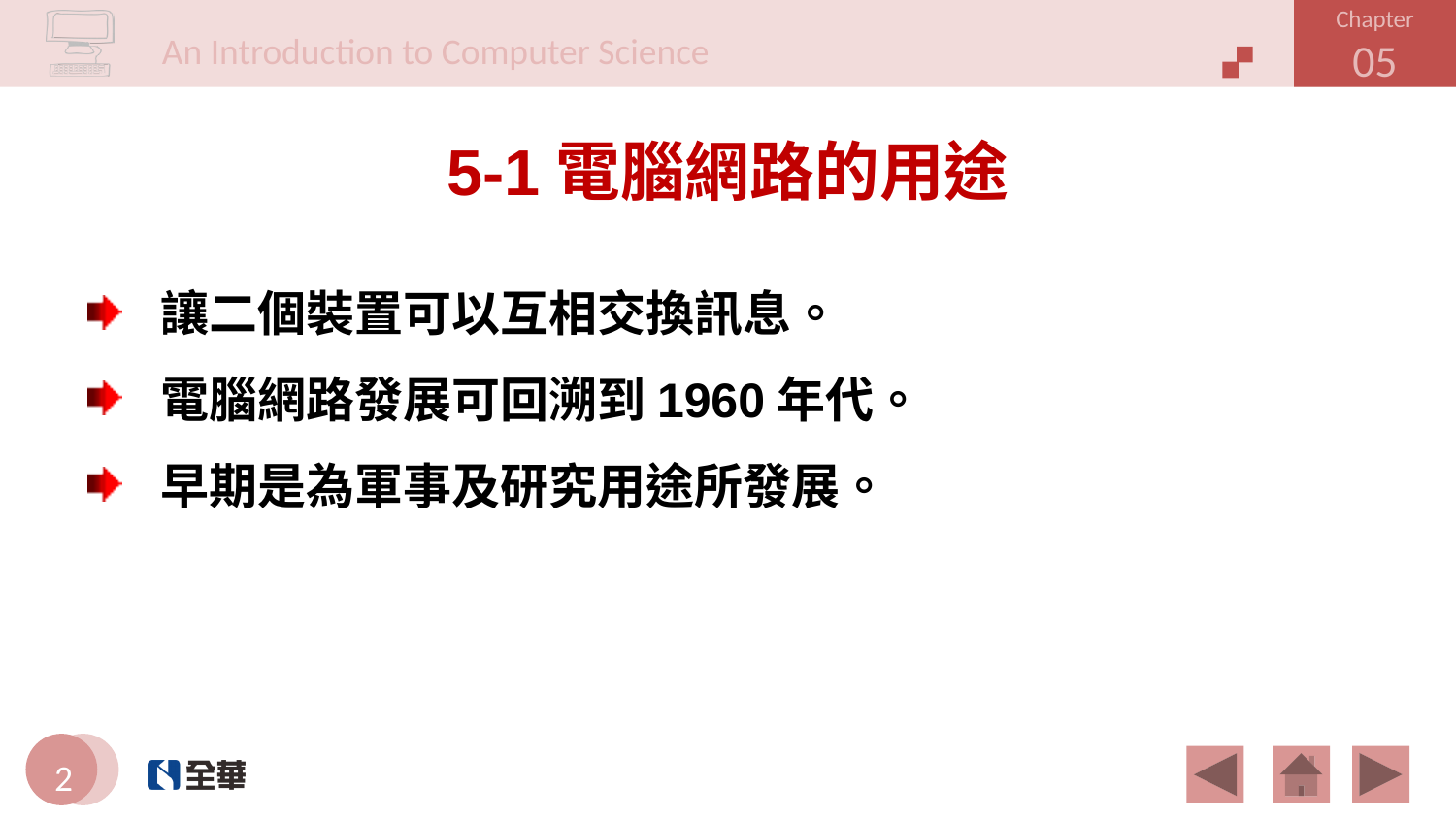

# 5-1電腦網路的用途
讓二個裝置可以互相交換訊息。
電腦網路發展可回溯到1960年代。
早期是為軍事及研究用途所發展。